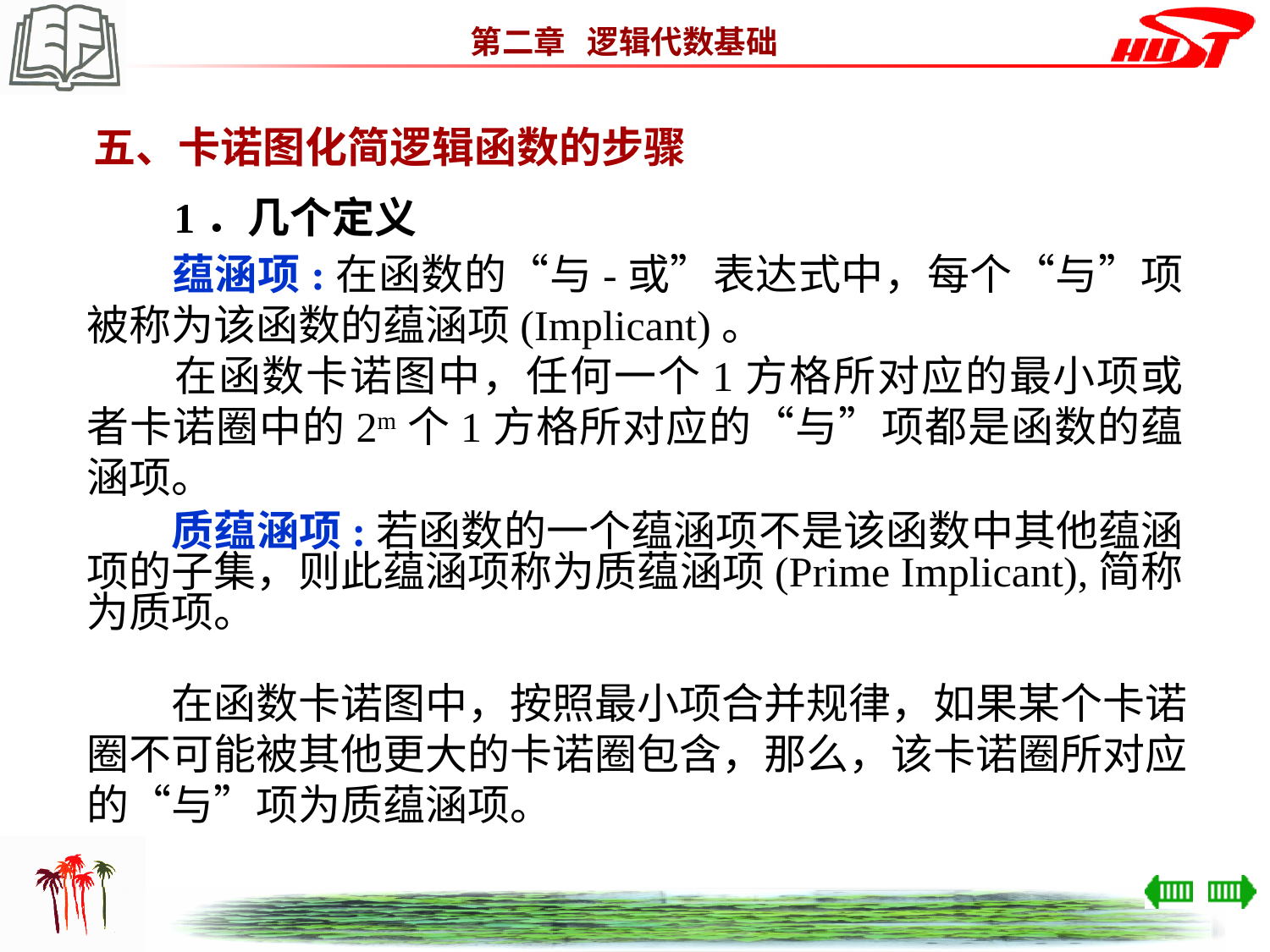

五、卡诺图化简逻辑函数的步骤
1．几个定义
　　蕴涵项:在函数的“与-或”表达式中，每个“与”项被称为该函数的蕴涵项(Implicant)。
　　在函数卡诺图中，任何一个1方格所对应的最小项或者卡诺圈中的2m个1方格所对应的“与”项都是函数的蕴涵项。
　　质蕴涵项:若函数的一个蕴涵项不是该函数中其他蕴涵项的子集，则此蕴涵项称为质蕴涵项(Prime Implicant),简称为质项。

　　在函数卡诺图中，按照最小项合并规律，如果某个卡诺圈不可能被其他更大的卡诺圈包含，那么，该卡诺圈所对应的“与”项为质蕴涵项。